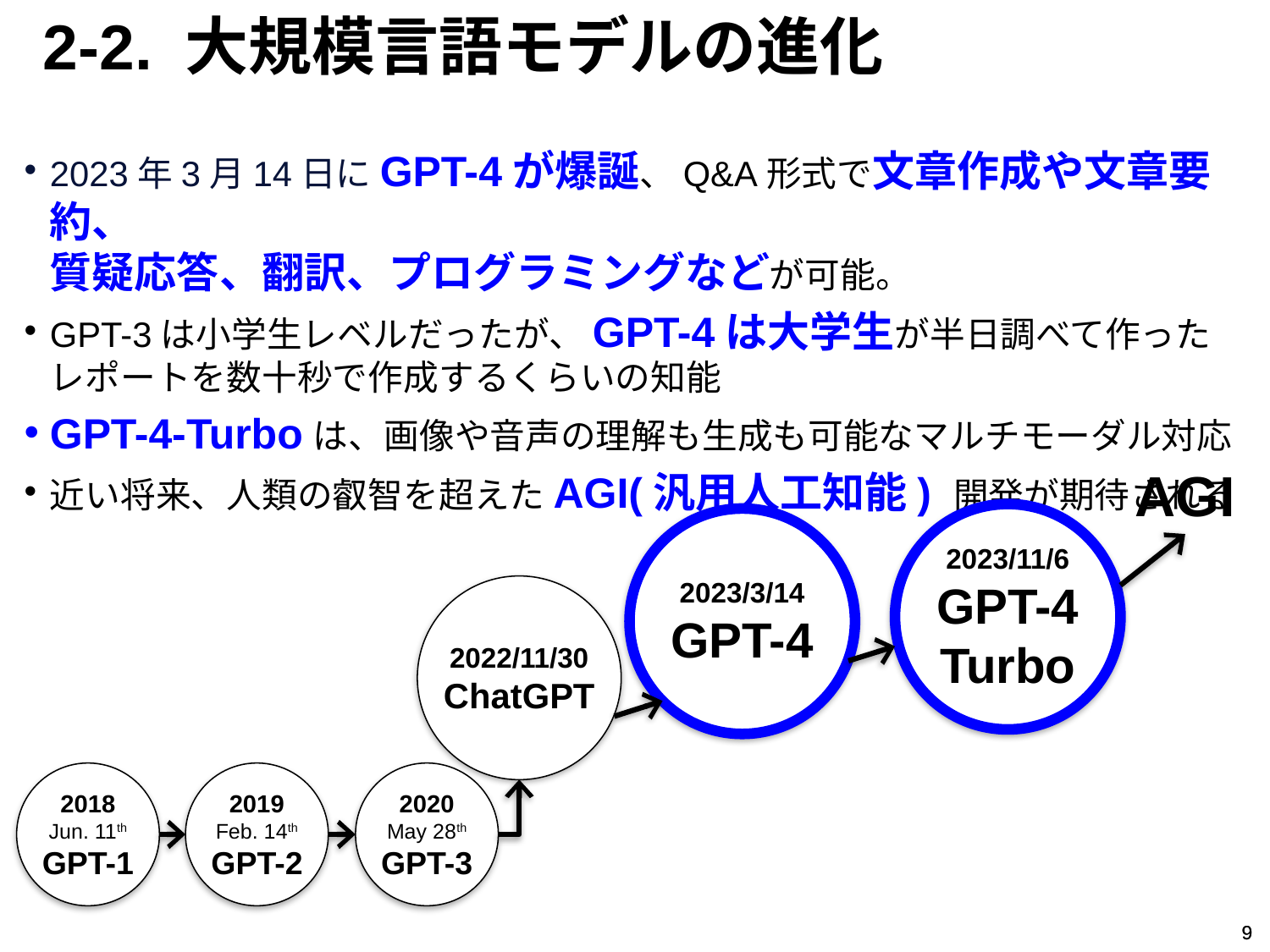

2-2. 大規模言語モデルの進化
2023年3月14日にGPT-4が爆誕、Q&A形式で文章作成や文章要約、
質疑応答、翻訳、プログラミングなどが可能。
GPT-3は小学生レベルだったが、GPT-4は大学生が半日調べて作った
レポートを数十秒で作成するくらいの知能
GPT-4-Turboは、画像や音声の理解も生成も可能なマルチモーダル対応
近い将来、人類の叡智を超えたAGI(汎用人工知能) 開発が期待される
AGI
2023/11/6
GPT-4
Turbo
2023/3/14
GPT-4
2022/11/30
ChatGPT
2018
Jun. 11th
GPT-1
2019
Feb. 14th
GPT-2
2020
May 28th
GPT-3